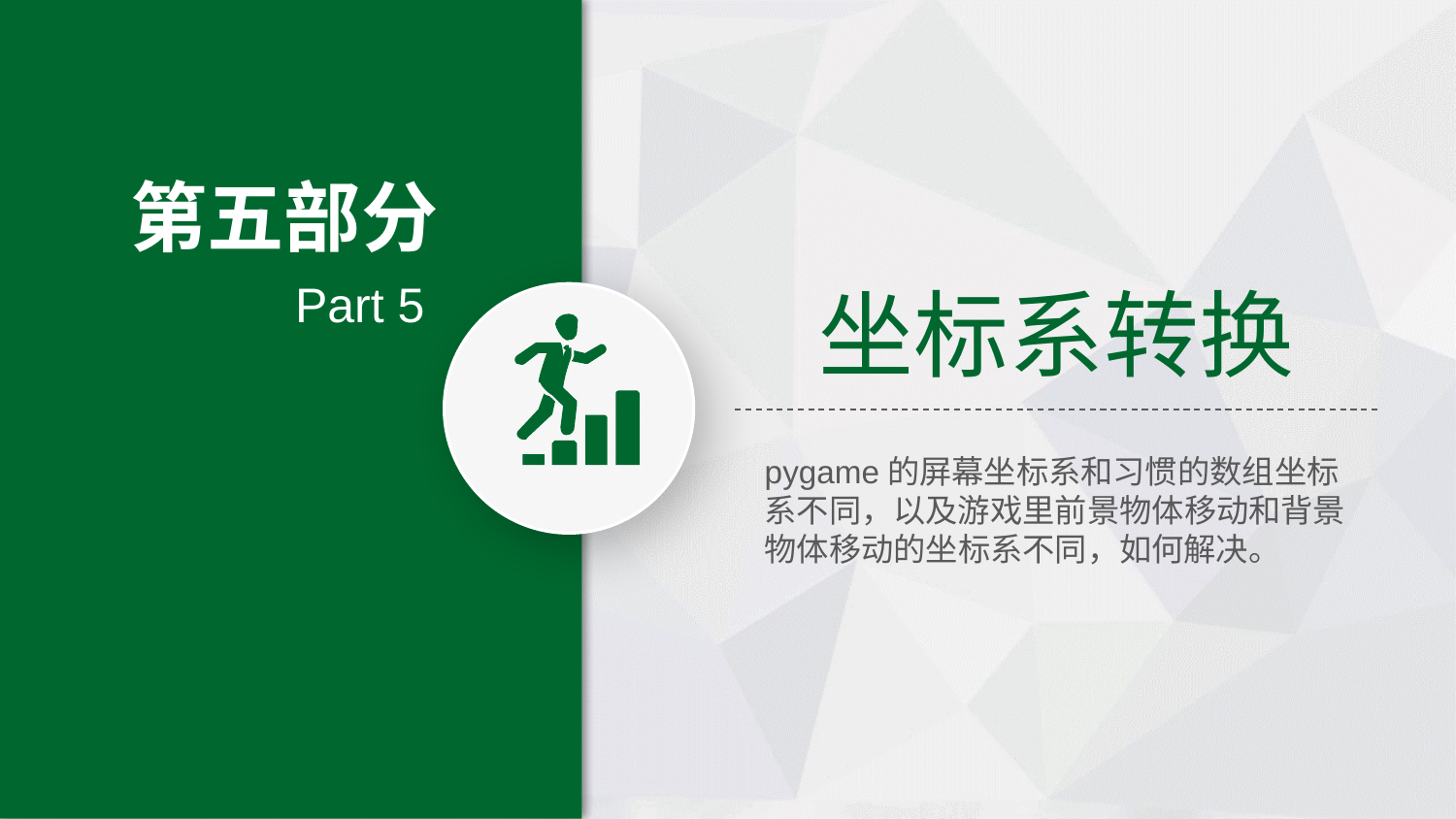

第五部分
Part 5
坐标系转换

pygame的屏幕坐标系和习惯的数组坐标系不同，以及游戏里前景物体移动和背景物体移动的坐标系不同，如何解决。